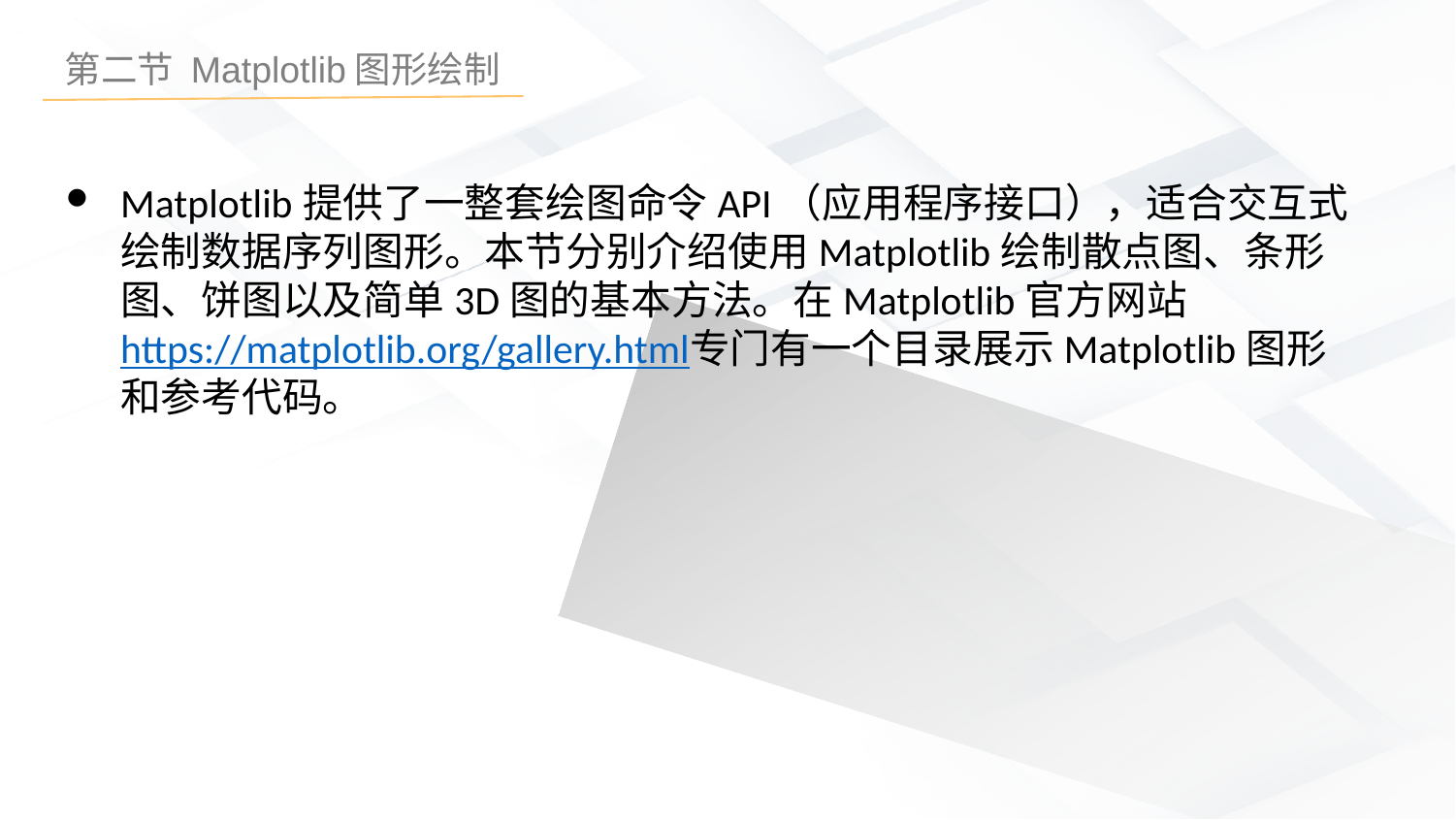

Matplotlib提供了一整套绘图命令API（应用程序接口），适合交互式绘制数据序列图形。本节分别介绍使用Matplotlib绘制散点图、条形图、饼图以及简单3D图的基本方法。在Matplotlib官方网站https://matplotlib.org/gallery.html专门有一个目录展示Matplotlib图形和参考代码。